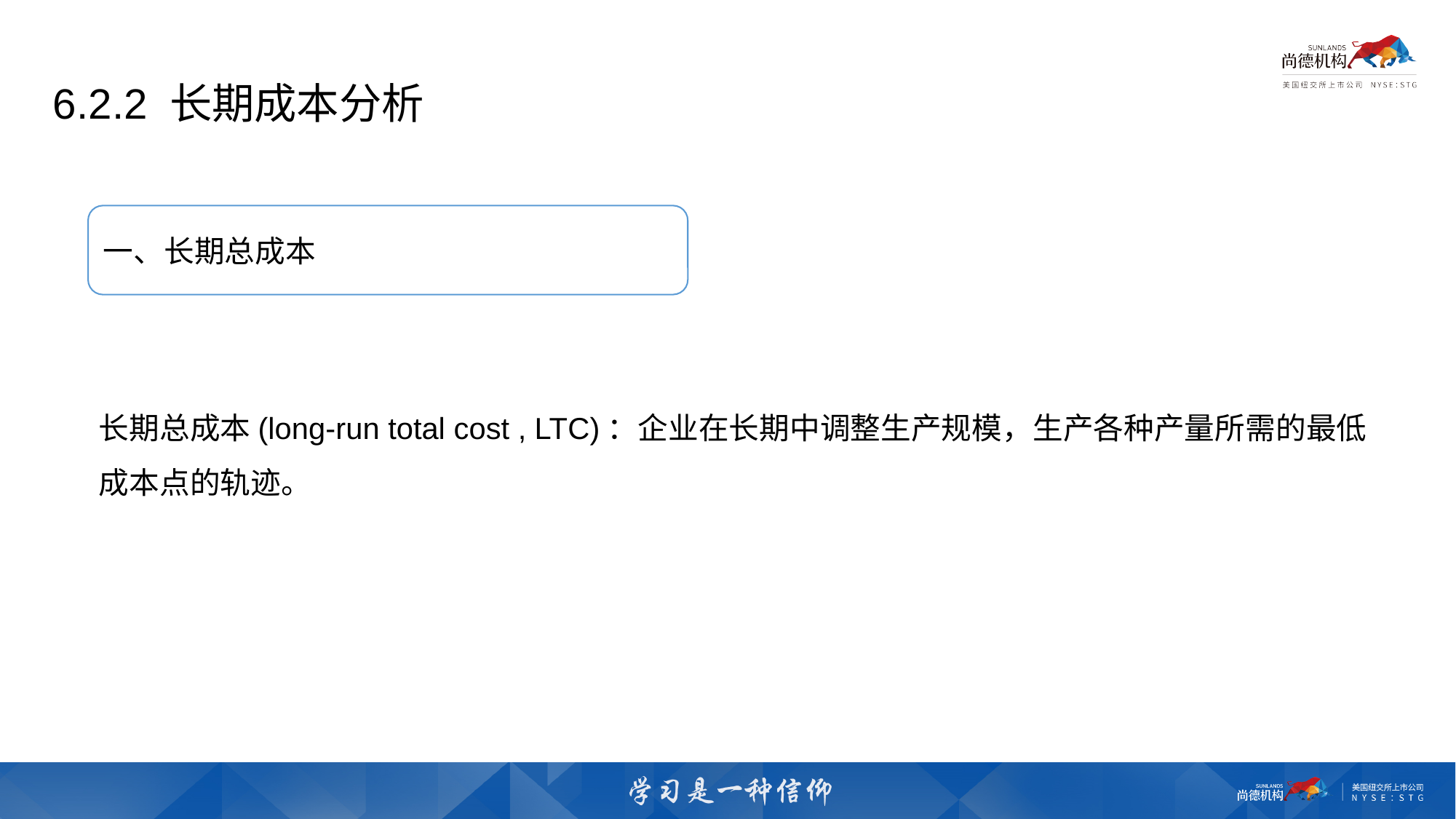

6.2.2 长期成本分析
一、长期总成本
长期总成本(long-run total cost , LTC)：企业在长期中调整生产规模，生产各种产量所需的最低成本点的轨迹。